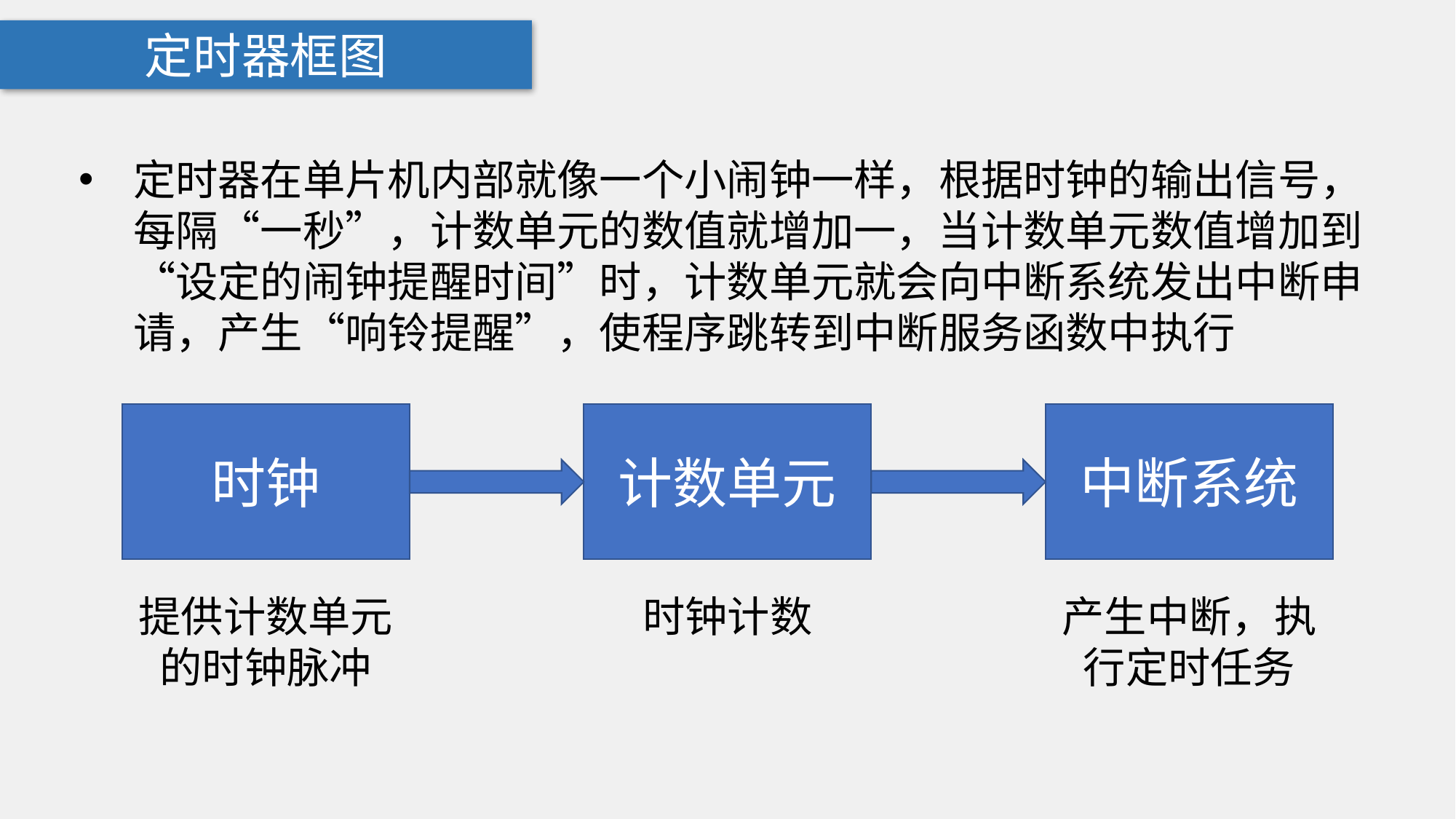

定时器框图
定时器在单片机内部就像一个小闹钟一样，根据时钟的输出信号，每隔“一秒”，计数单元的数值就增加一，当计数单元数值增加到“设定的闹钟提醒时间”时，计数单元就会向中断系统发出中断申请，产生“响铃提醒”，使程序跳转到中断服务函数中执行
时钟
计数单元
中断系统

产生中断，执行定时任务
提供计数单元的时钟脉冲
时钟计数